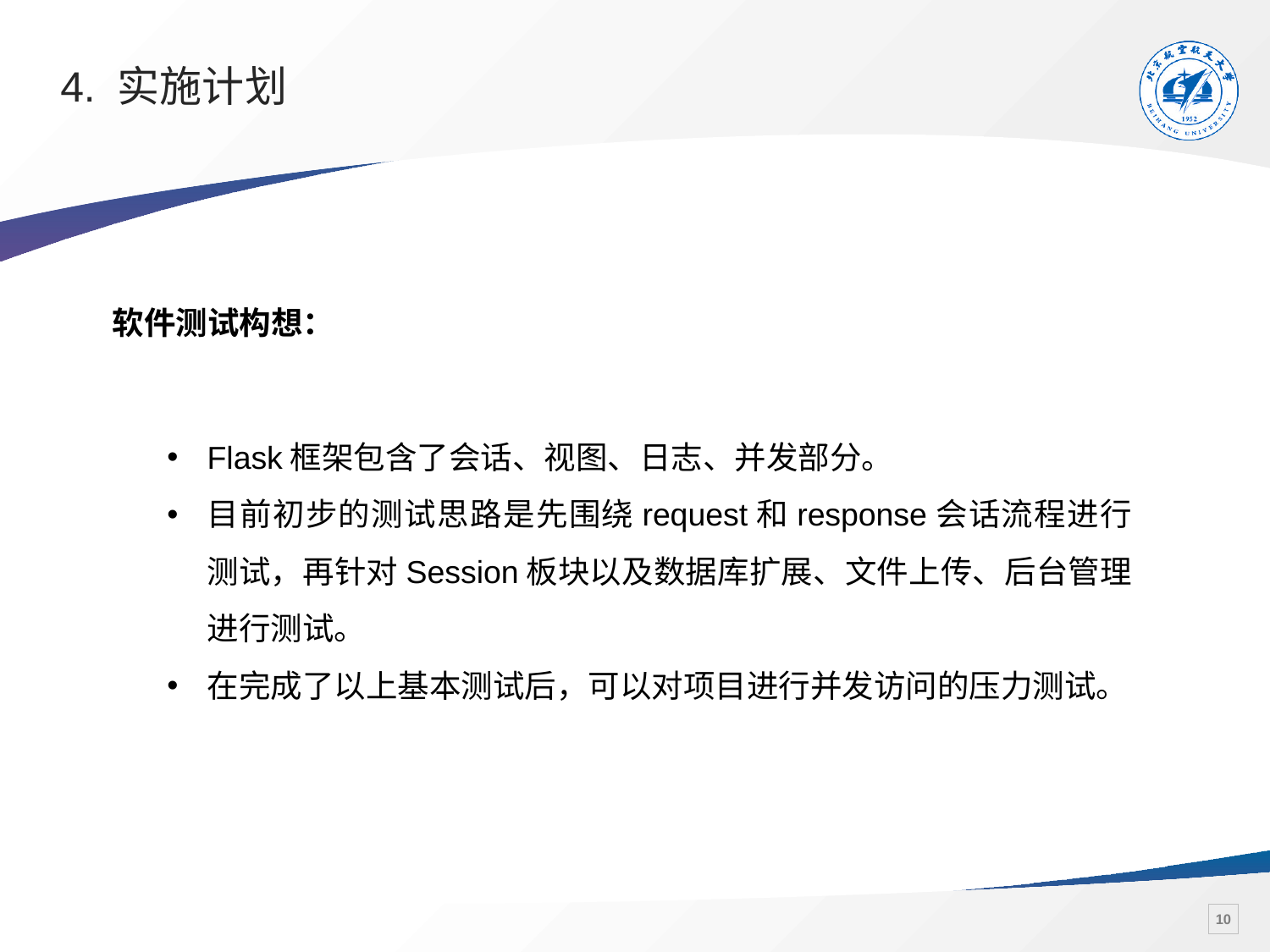

# 4. 实施计划
软件测试构想：
Flask框架包含了会话、视图、日志、并发部分。
目前初步的测试思路是先围绕request和response会话流程进行测试，再针对Session板块以及数据库扩展、文件上传、后台管理进行测试。
在完成了以上基本测试后，可以对项目进行并发访问的压力测试。